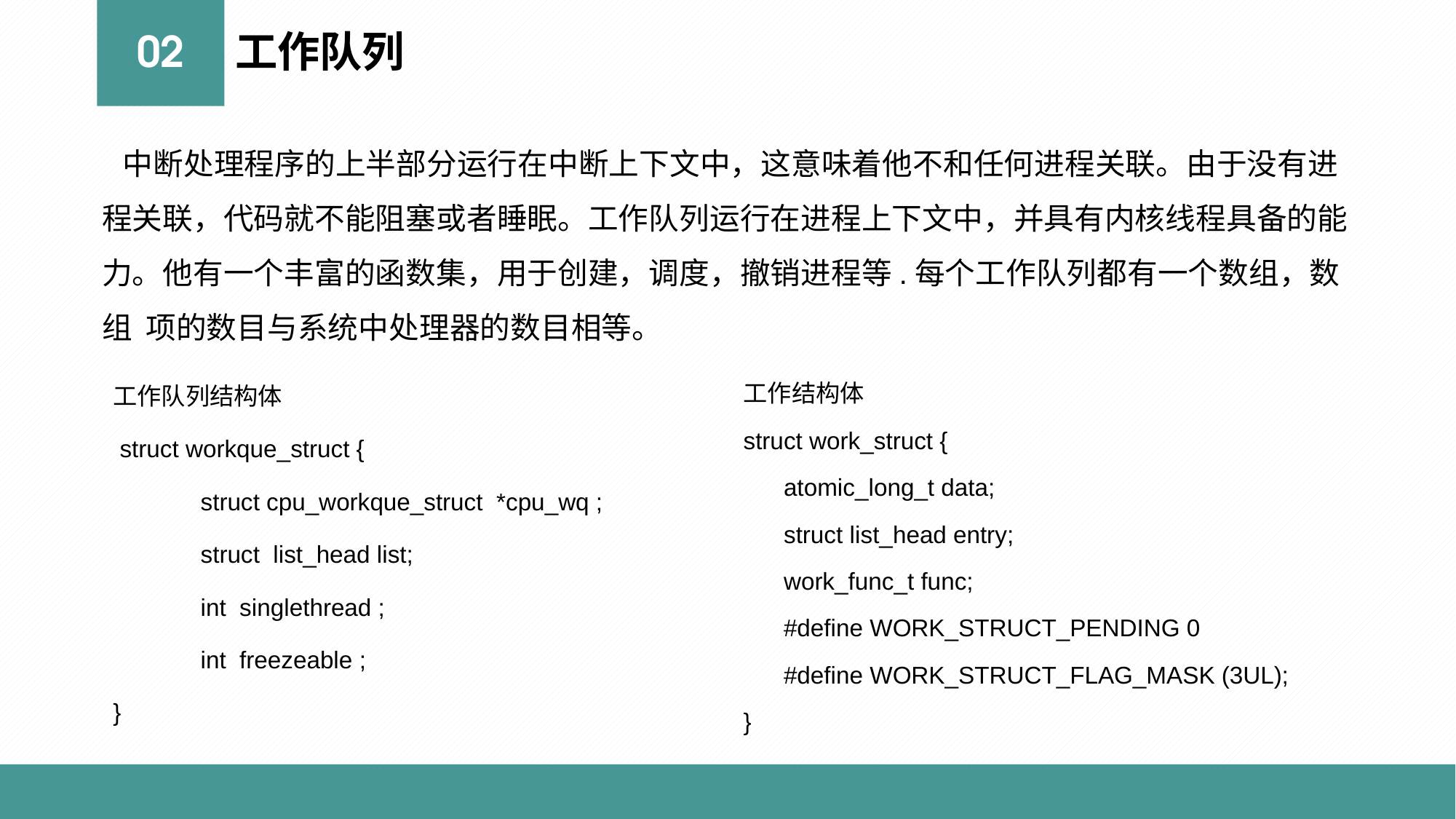

02
工作队列
  中断处理程序的上半部分运行在中断上下文中，这意味着他不和任何进程关联。由于没有进程关联，代码就不能阻塞或者睡眠。工作队列运行在进程上下文中，并具有内核线程具备的能力。他有一个丰富的函数集，用于创建，调度，撤销进程等.每个工作队列都有一个数组，数组  项的数目与系统中处理器的数目相等。

工作队列结构体
 struct workque_struct {
             struct cpu_workque_struct  *cpu_wq ;
             struct  list_head list;
             int  singlethread ;
             int  freezeable ;
}

工作结构体
struct work_struct {
      atomic_long_t data;
      struct list_head entry;
      work_func_t func;
      #define WORK_STRUCT_PENDING 0
      #define WORK_STRUCT_FLAG_MASK (3UL);
}